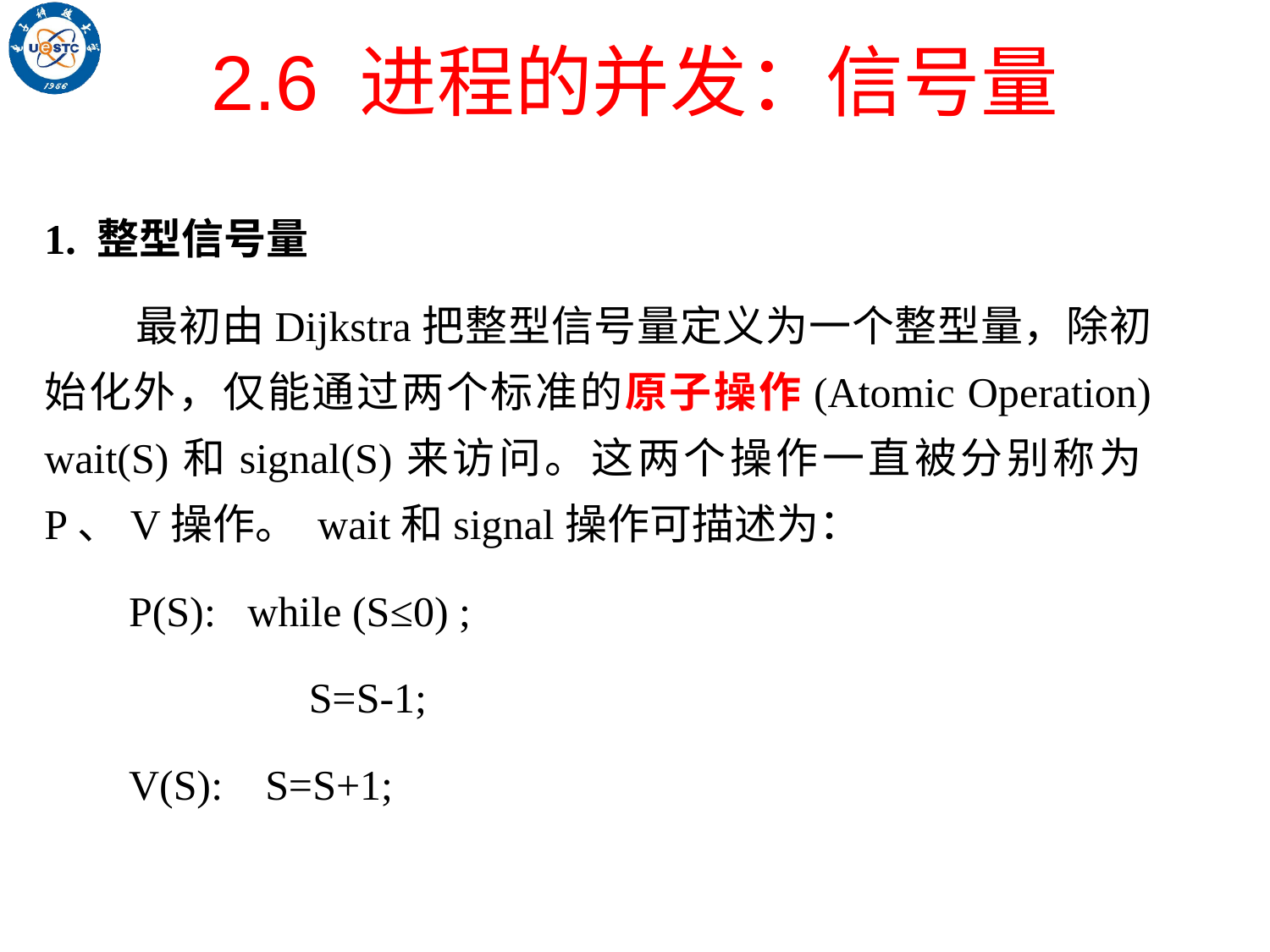

# 2.6 进程的并发：信号量
1. 整型信号量
        最初由Dijkstra把整型信号量定义为一个整型量，除初始化外，仅能通过两个标准的原子操作(Atomic Operation) wait(S)和signal(S)来访问。这两个操作一直被分别称为P、V操作。 wait和signal操作可描述为：
        P(S):   while (S≤0) ;
                         S=S-1;
        V(S):    S=S+1;